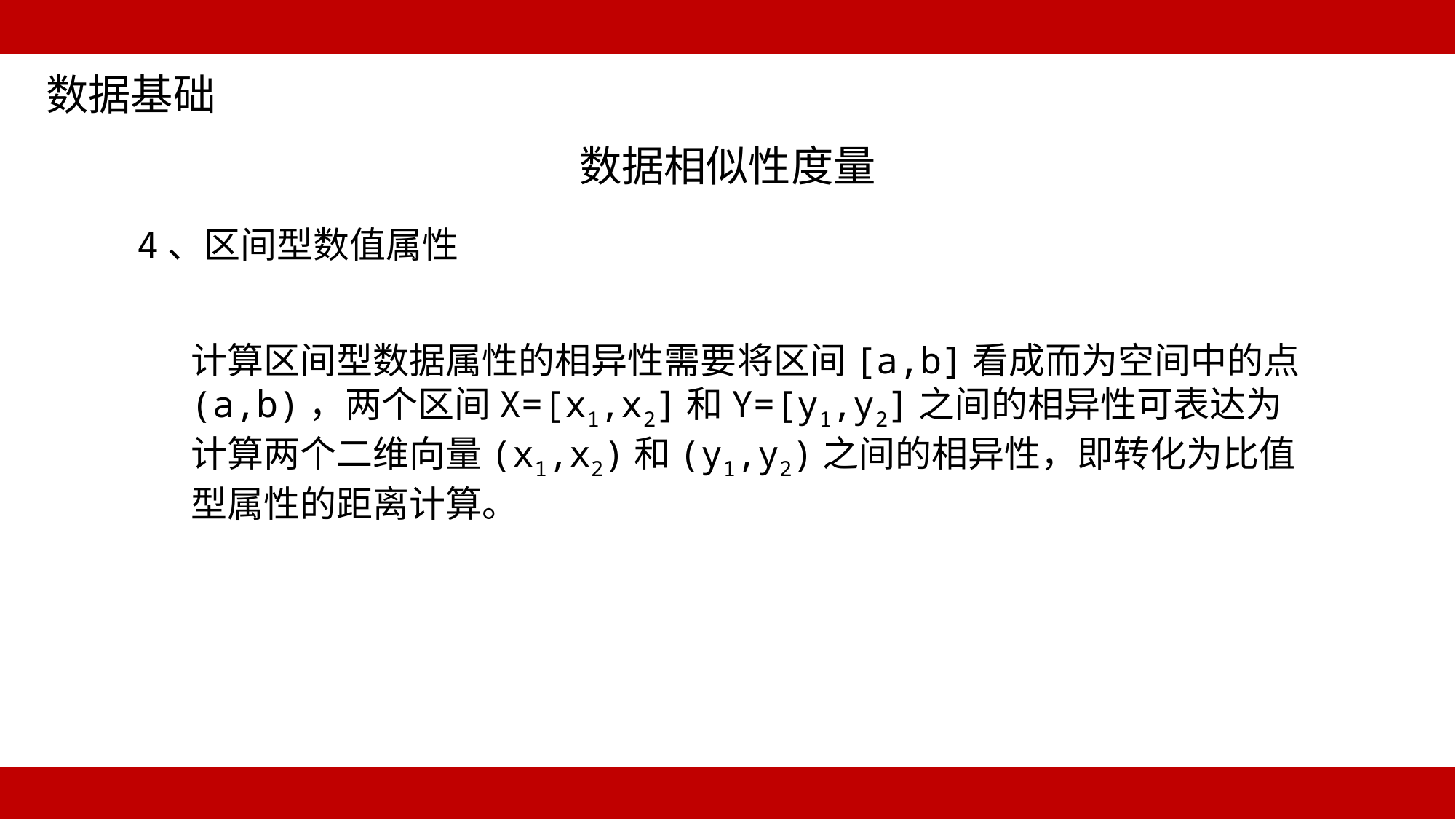

数据基础
数据相似性度量
4、区间型数值属性
计算区间型数据属性的相异性需要将区间[a,b]看成而为空间中的点(a,b)，两个区间X=[x1,x2]和Y=[y1,y2]之间的相异性可表达为计算两个二维向量(x1,x2)和(y1,y2)之间的相异性，即转化为比值型属性的距离计算。